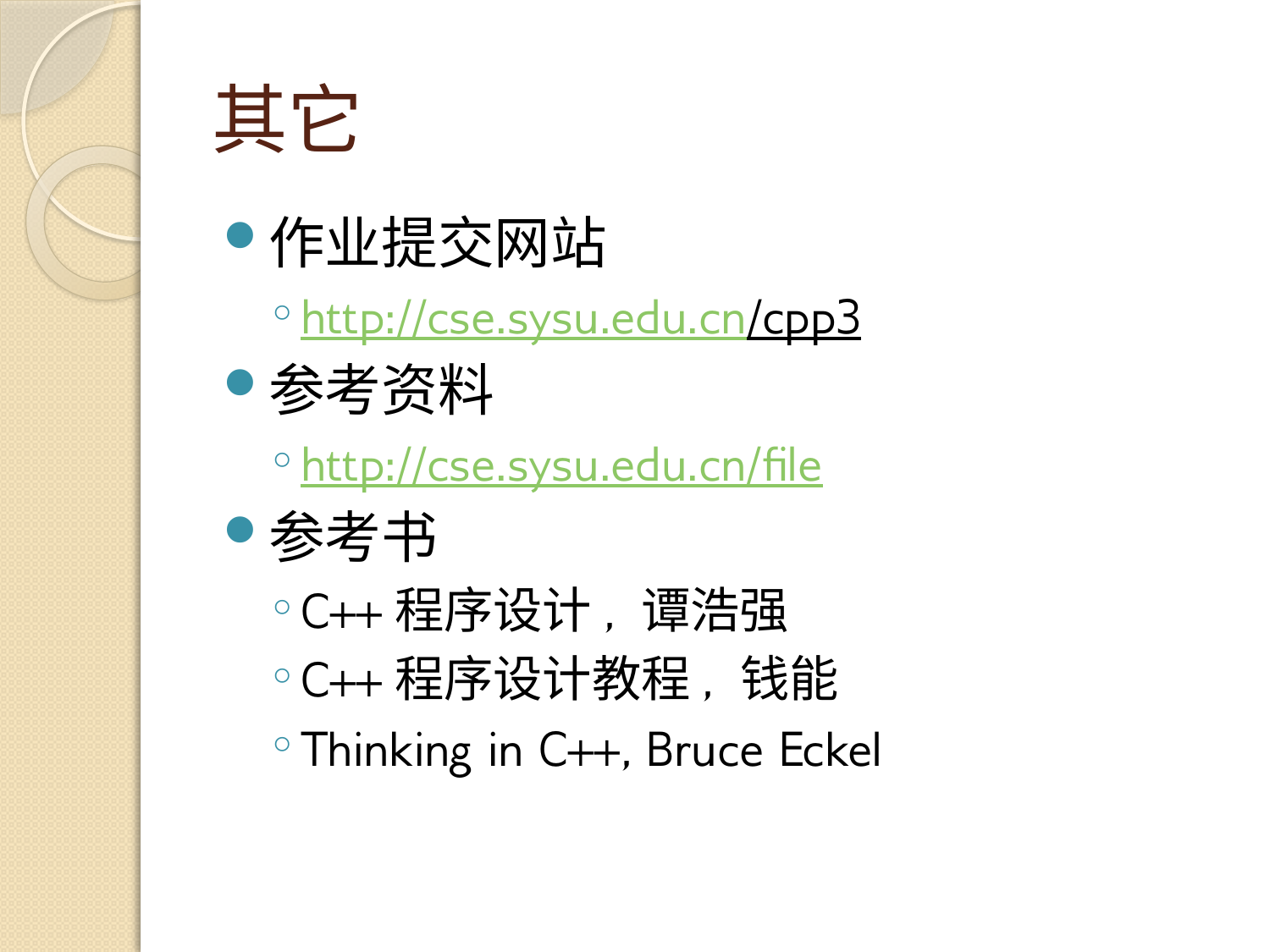

# 其它
作业提交网站
http://cse.sysu.edu.cn/cpp3
参考资料
http://cse.sysu.edu.cn/file
参考书
C++程序设计, 谭浩强
C++程序设计教程, 钱能
Thinking in C++, Bruce Eckel